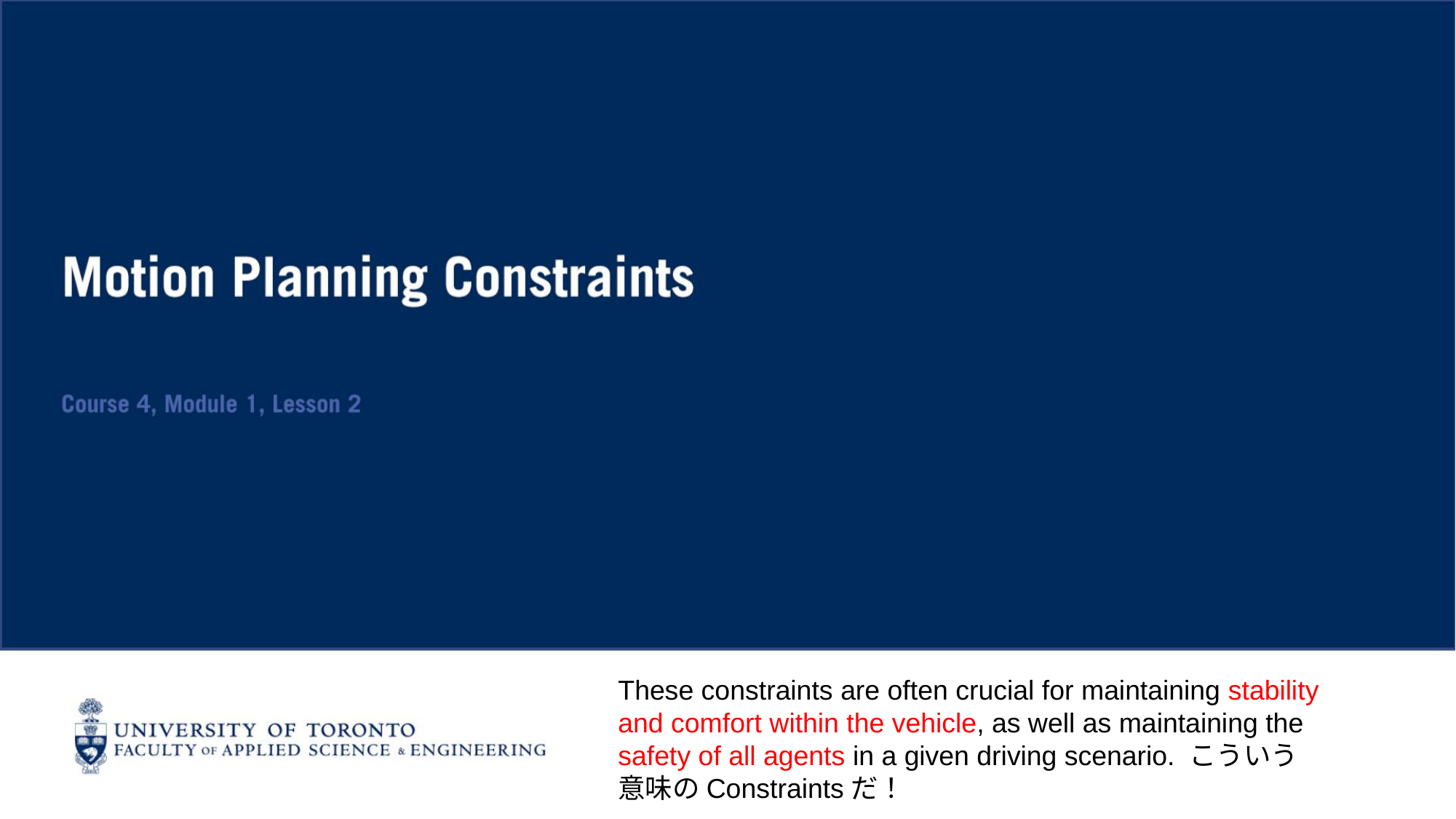

These constraints are often crucial for maintaining stability and comfort within the vehicle, as well as maintaining the safety of all agents in a given driving scenario. こういう意味のConstraintsだ！